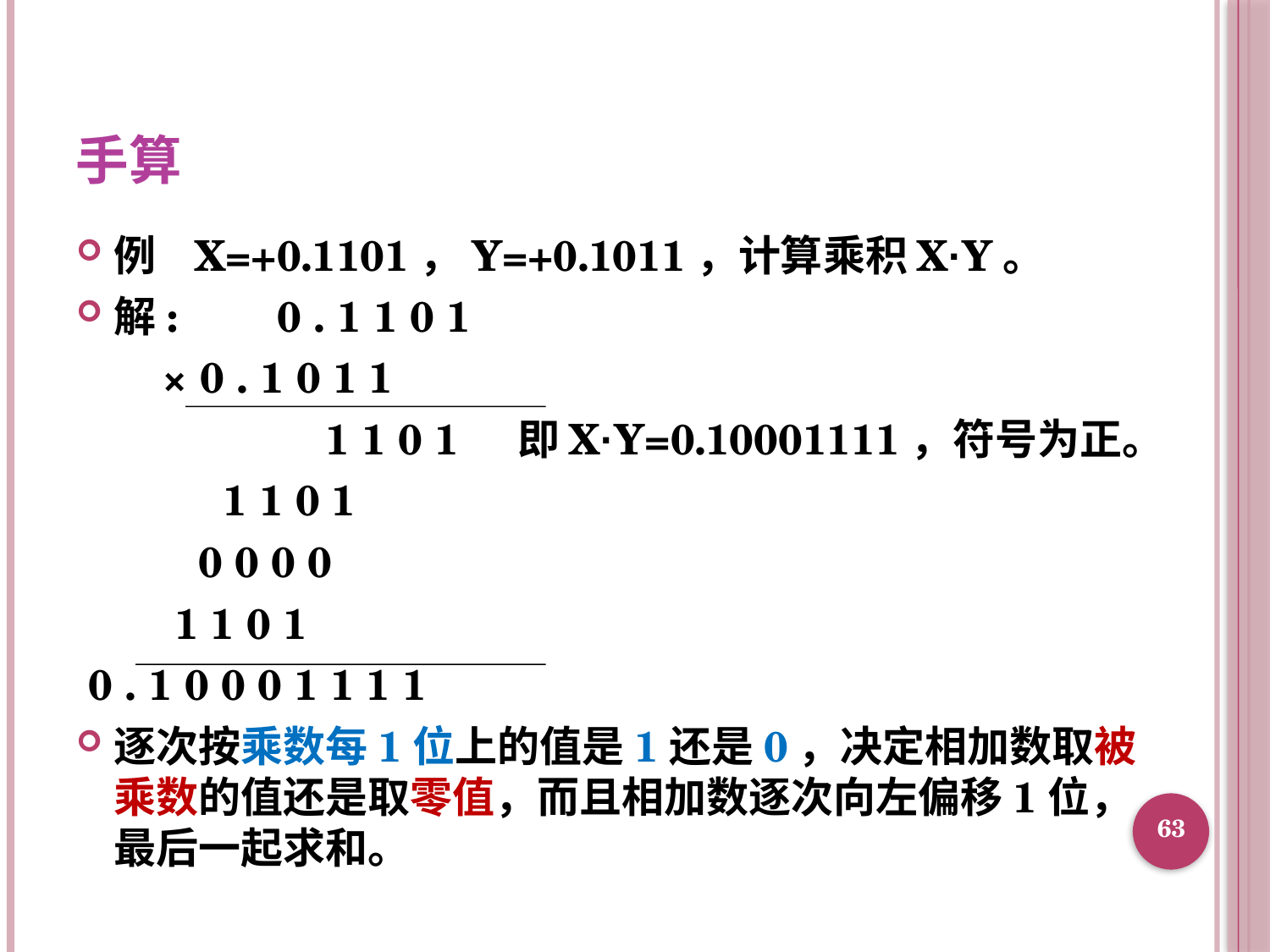

# 手算
例   X=+0.1101，Y=+0.1011，计算乘积X·Y。
解:	   0 . 1 1 0 1
	    × 0 . 1 0 1 1
	 	       1 1 0 1	 即X·Y=0.10001111，符号为正。
	         1 1 0 1
	       0 0 0 0
	     1 1 0 1
 0 . 1 0 0 0 1 1 1 1
逐次按乘数每1位上的值是1还是0，决定相加数取被乘数的值还是取零值，而且相加数逐次向左偏移1位，最后一起求和。

63